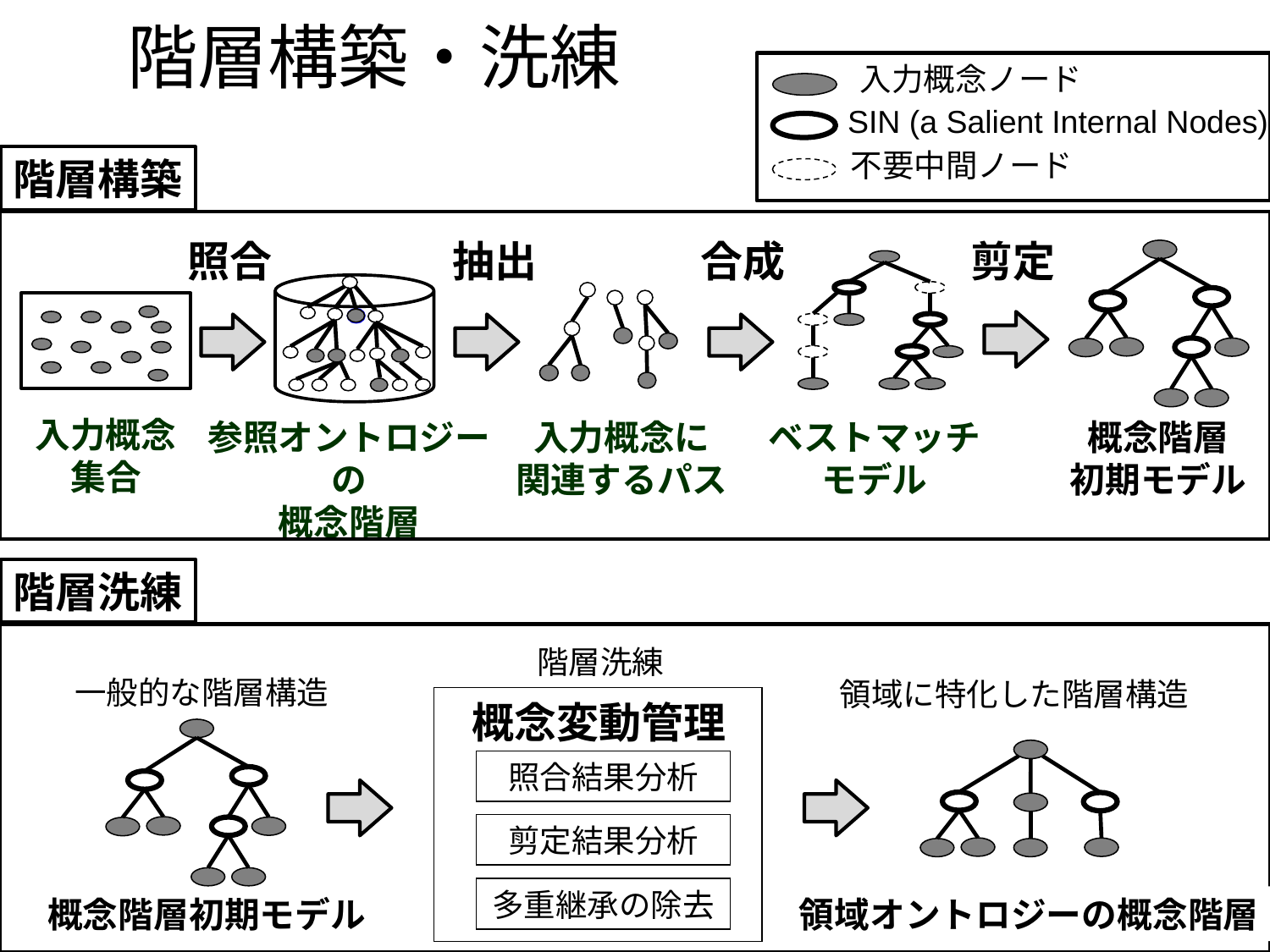

# 階層構築・洗練

入力概念ノード

SIN (a Salient Internal Nodes)

不要中間ノード
階層構築

照合
抽出
合成
剪定

入力概念
集合
参照オントロジーの
概念階層
入力概念に
関連するパス
ベストマッチ
モデル
概念階層
初期モデル
階層洗練

階層洗練
一般的な階層構造
領域に特化した階層構造

概念変動管理

照合結果分析

剪定結果分析
多重継承の除去
概念階層初期モデル
領域オントロジーの概念階層